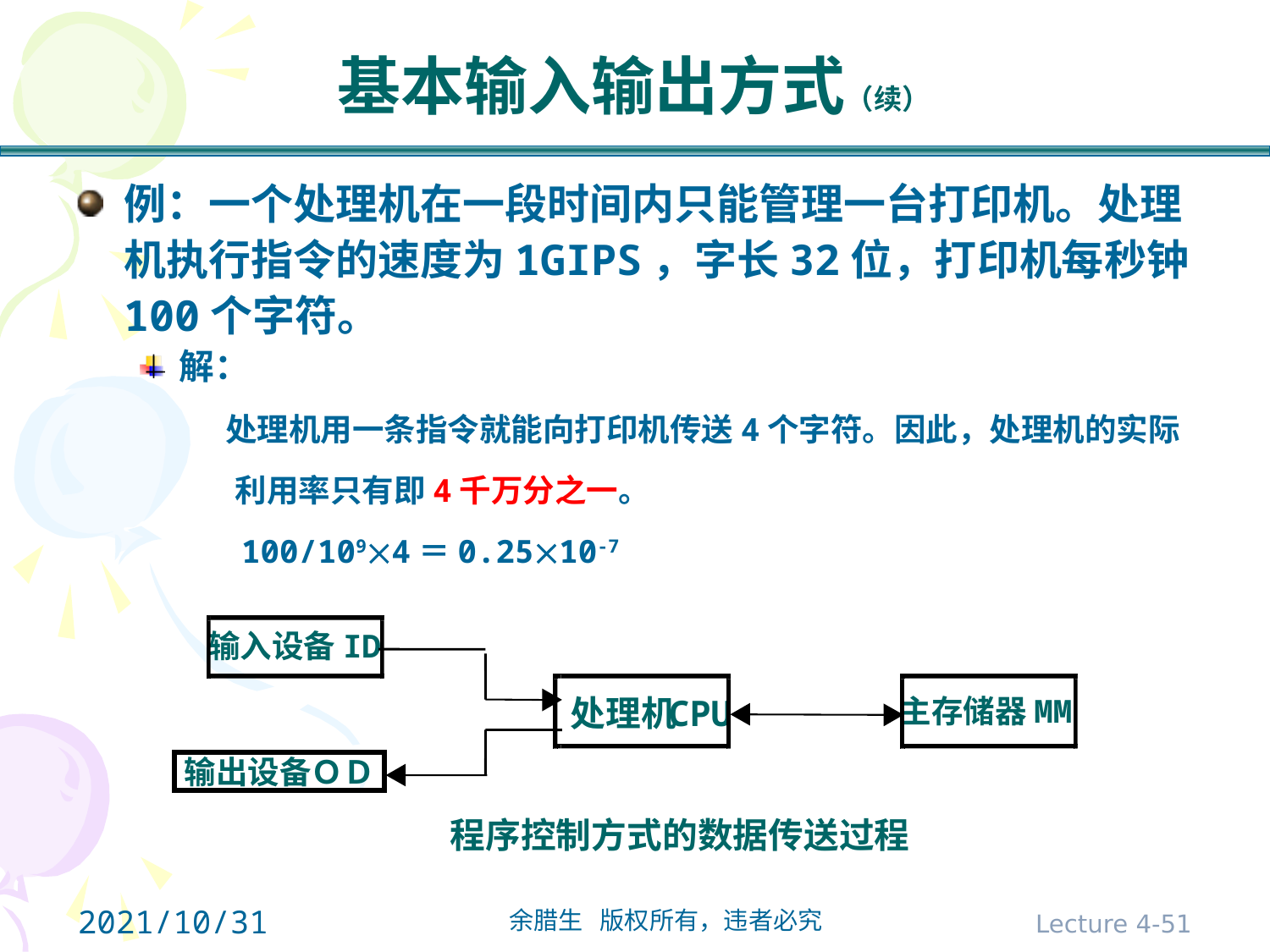

# 基本输入输出方式（续）
例：一个处理机在一段时间内只能管理一台打印机。处理机执行指令的速度为1GIPS，字长32位，打印机每秒钟100个字符。
解：
  处理机用一条指令就能向打印机传送4个字符。因此，处理机的实际利用率只有即4千万分之一。
  100/109×4＝0.25×10-7

输入设备ID

处理机
CPU
主存储器MM

输出设备ＯＤ

程序控制方式的数据传送过程
2021/10/31
Lecture 4-51